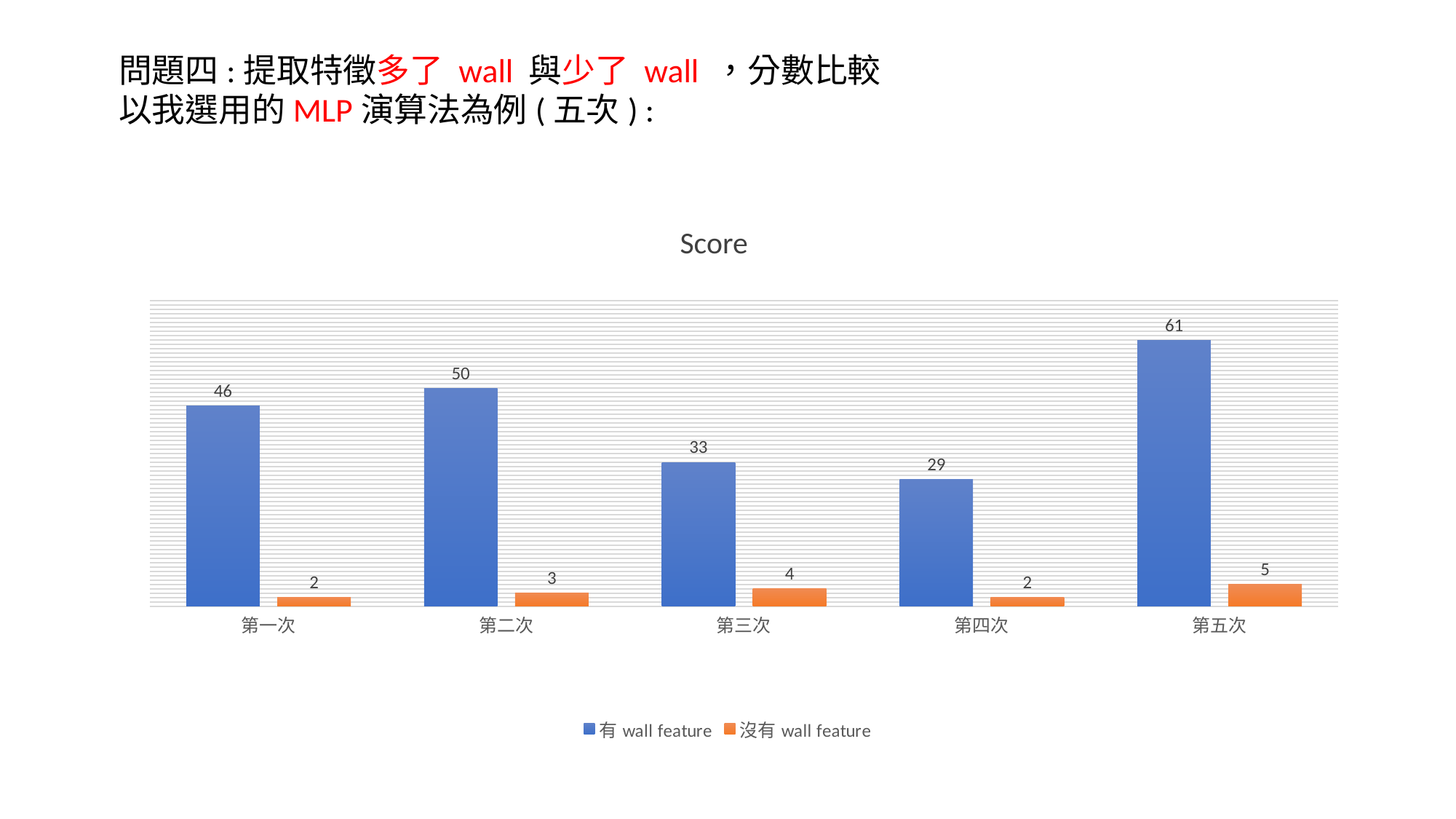

問題四:提取特徵多了 wall 與少了 wall ，分數比較
以我選用的MLP演算法為例(五次) :
Score

### Chart

| Category | 有wall feature | 沒有wall feature |
|---|---|---|
| 第一次 | 46.0 | 2.0 |
| 第二次 | 50.0 | 3.0 |
| 第三次 | 33.0 | 4.0 |
| 第四次 | 29.0 | 2.0 |
| 第五次 | 61.0 | 5.0 |